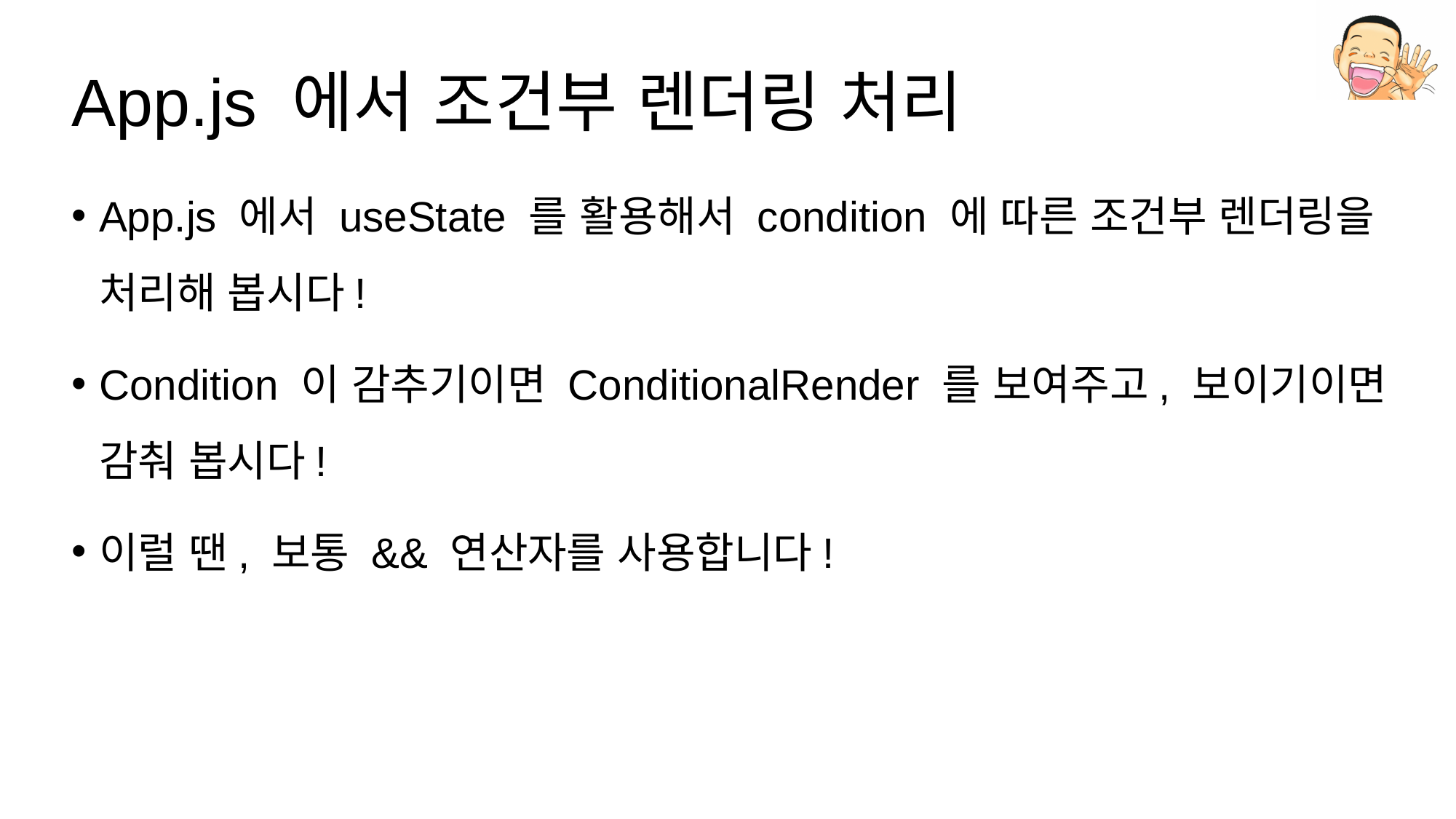

# App.js 에서 조건부 렌더링 처리
App.js 에서 useState 를 활용해서 condition 에 따른 조건부 렌더링을 처리해 봅시다!
Condition 이 감추기이면 ConditionalRender 를 보여주고, 보이기이면 감춰 봅시다!
이럴 땐, 보통 && 연산자를 사용합니다!